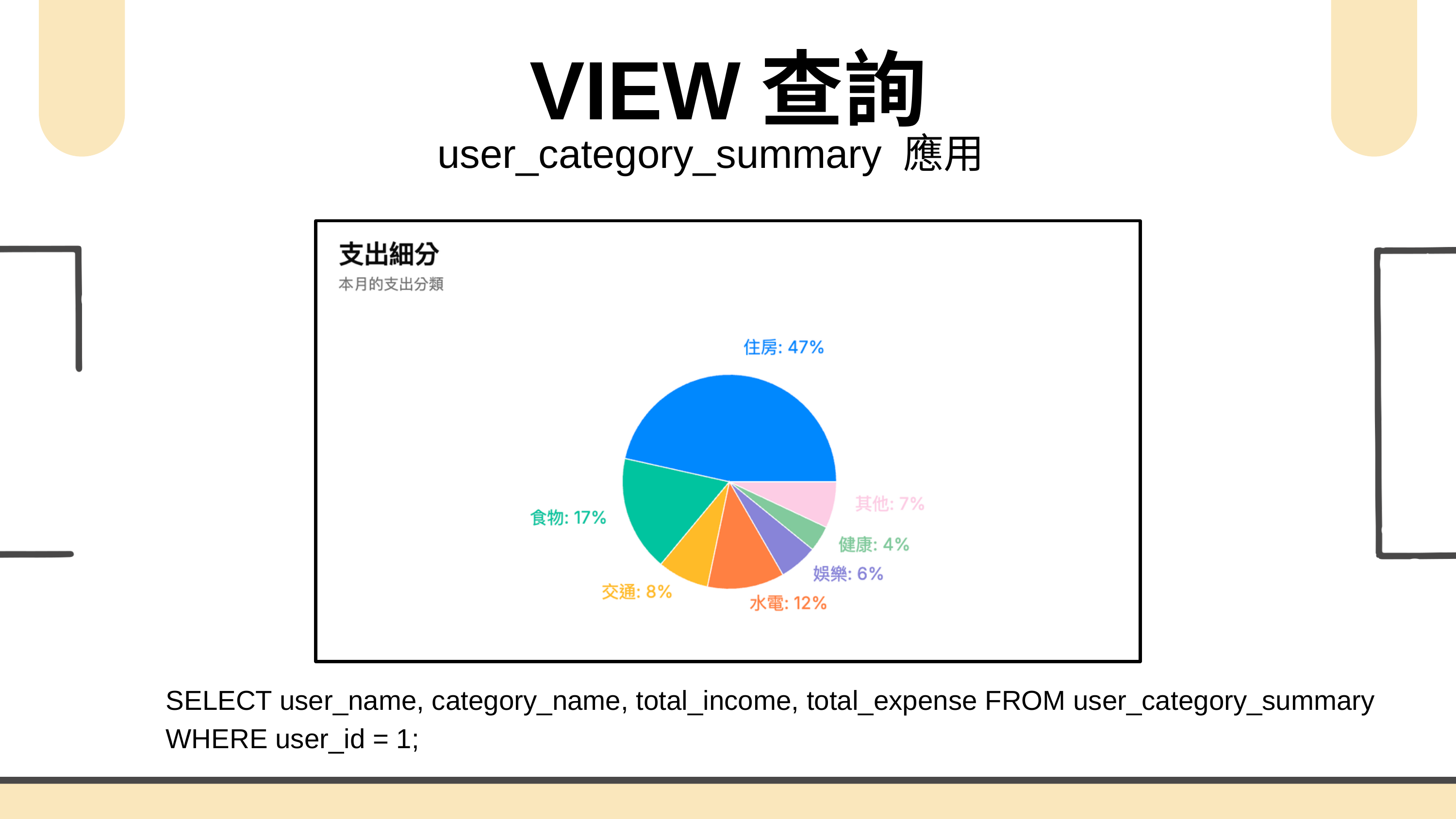

VIEW查詢
user_category_summary 應用

SELECT user_name, category_name, total_income, total_expense FROM user_category_summary
WHERE user_id = 1;